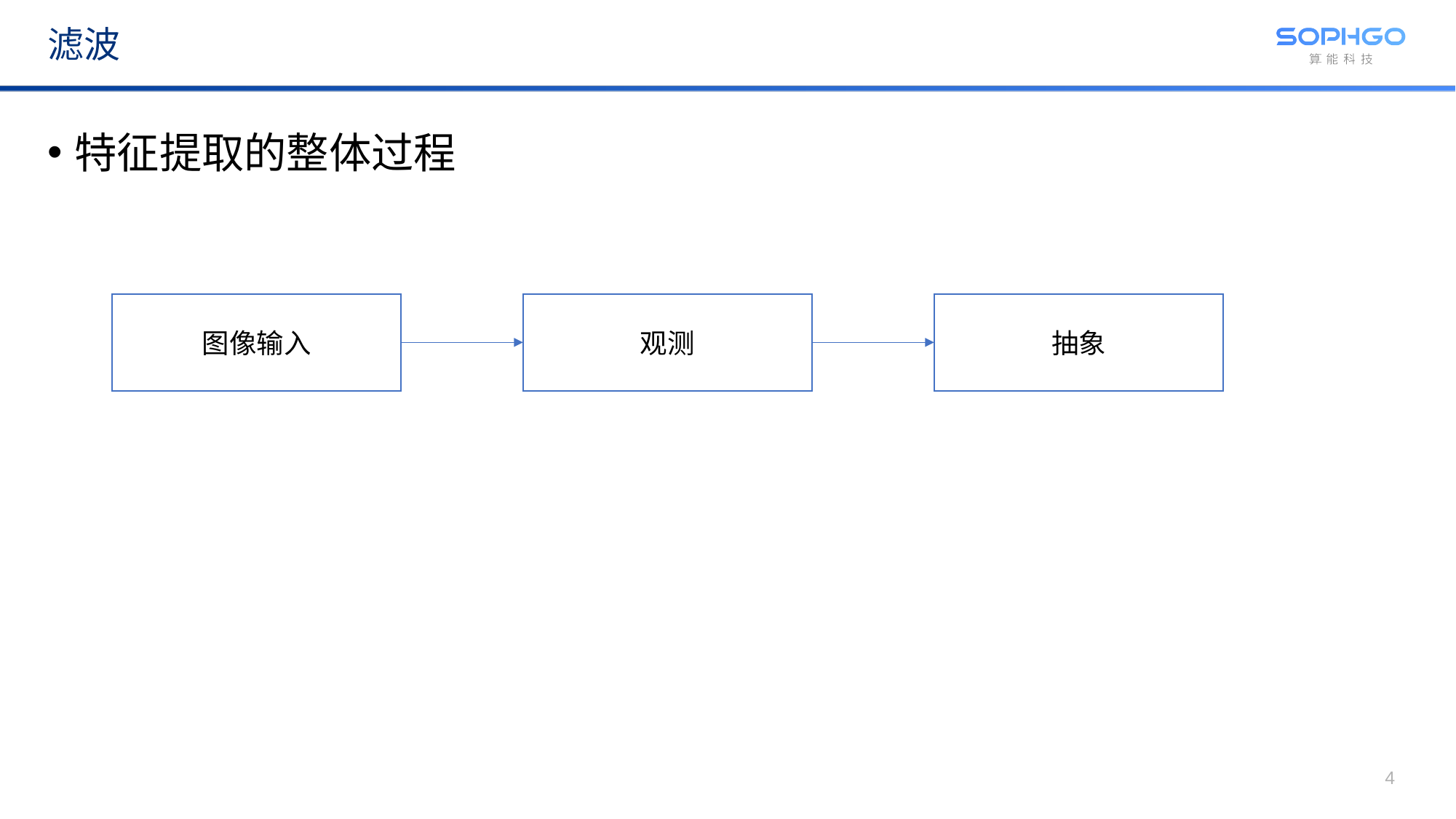

# 滤波
特征提取的整体过程

图像输入
观测
抽象
4